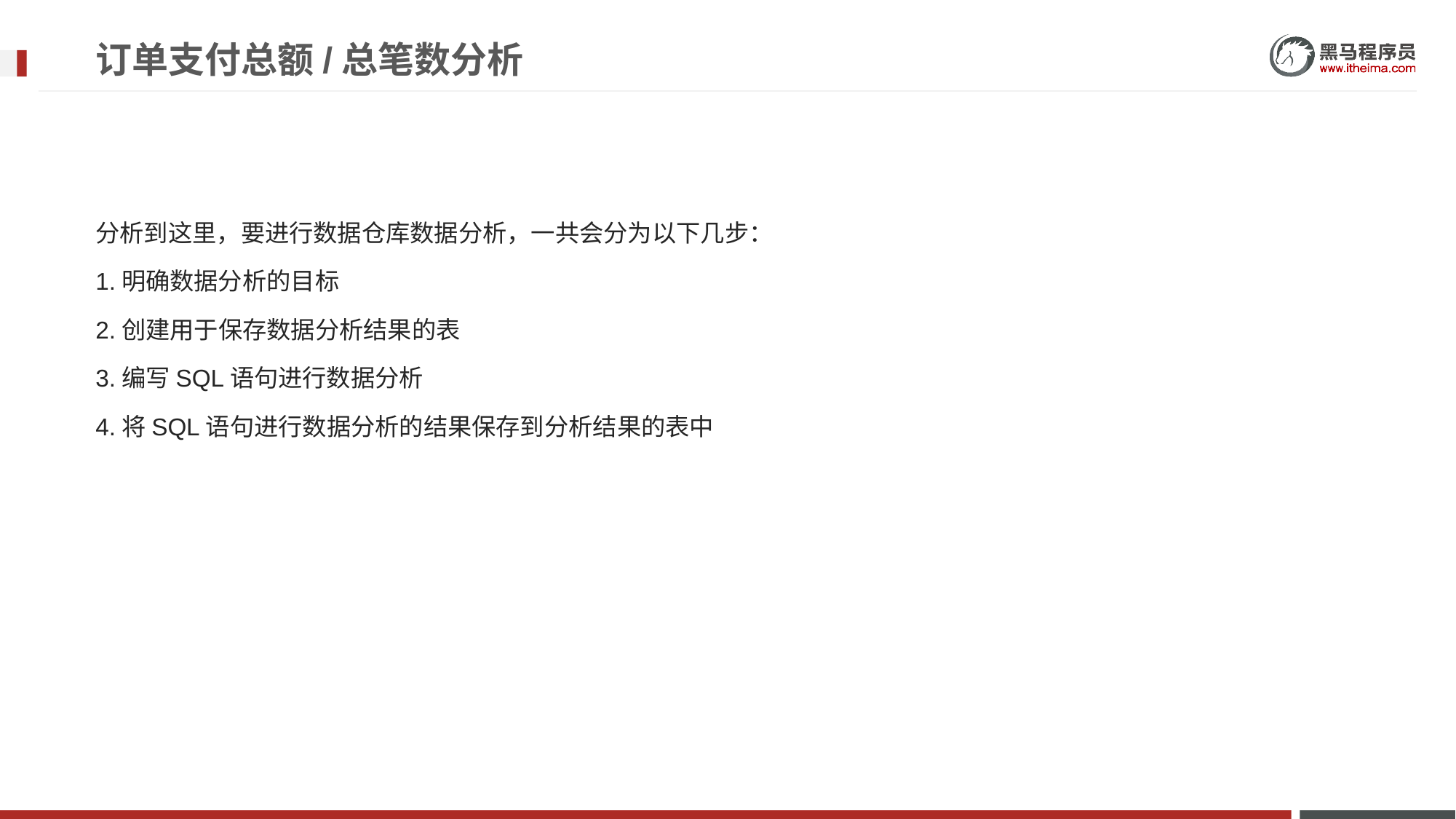

# 订单支付总额/总笔数分析
分析到这里，要进行数据仓库数据分析，一共会分为以下几步：
1.明确数据分析的目标
2.创建用于保存数据分析结果的表
3.编写SQL语句进行数据分析
4.将SQL语句进行数据分析的结果保存到分析结果的表中